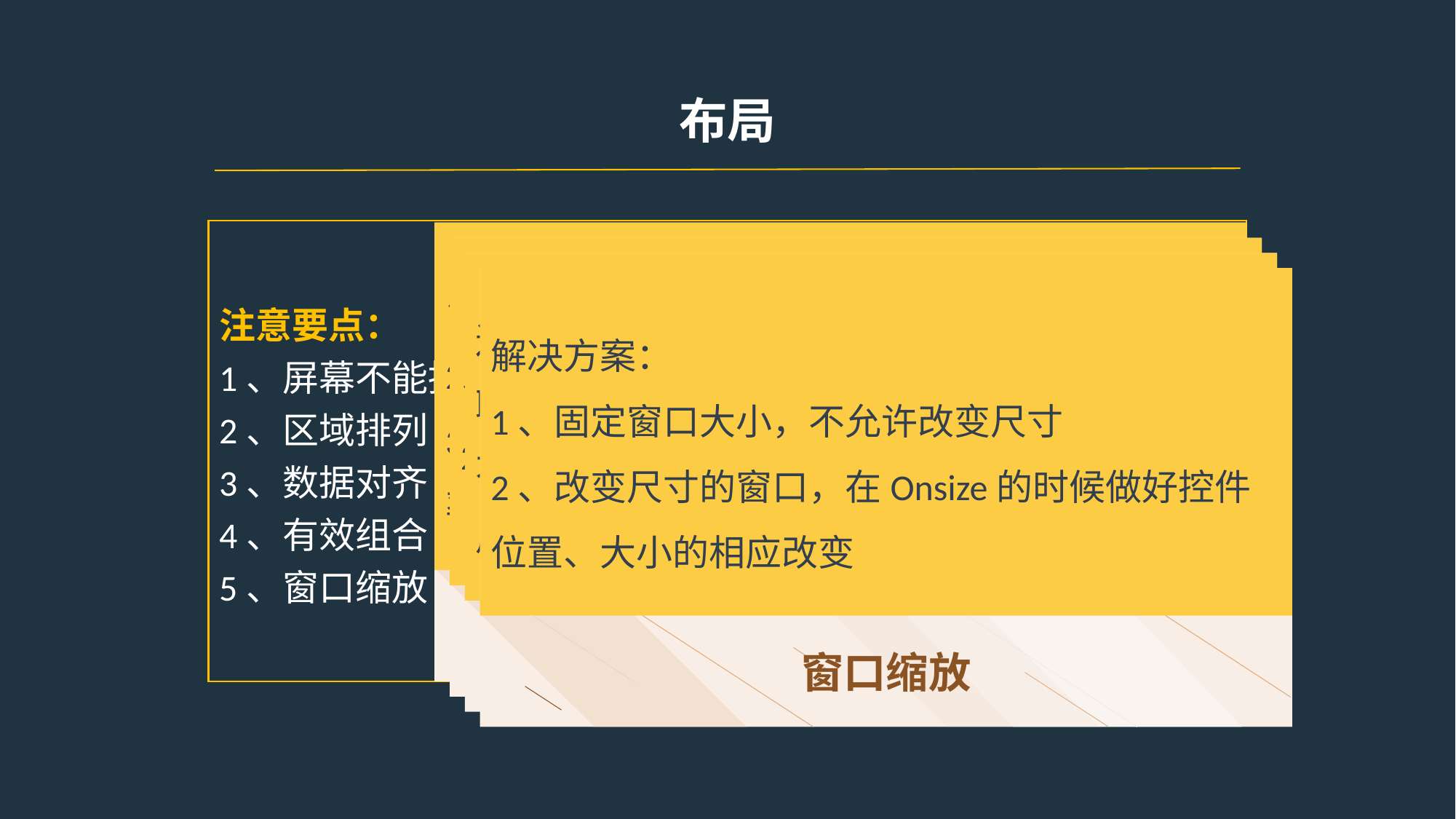

布局
注意要点：
1、屏幕不能拥挤，可以有适当的留白，但也不宜太松散。
2、区域排列
3、数据对齐
4、有效组合
5、窗口缩放

1、当有一行控件时, 控件间距基本保持一致
2、行与行之间间距相同
3、当屏幕有多个编辑区域，要以视觉效果和效率来组织这些区域

区域排列

1、文字对齐
2、纵向控件宽度尽量保持相通，并左对齐

数据对齐

逻辑上相关联的控件应当加以组合，以表示其关联性；
不相关的项目应当分隔开，用间隔分组，或者使用方框划分各自区域。

有效组合

解决方案：
1、固定窗口大小，不允许改变尺寸
2、改变尺寸的窗口，在Onsize的时候做好控件位置、大小的相应改变

窗口缩放